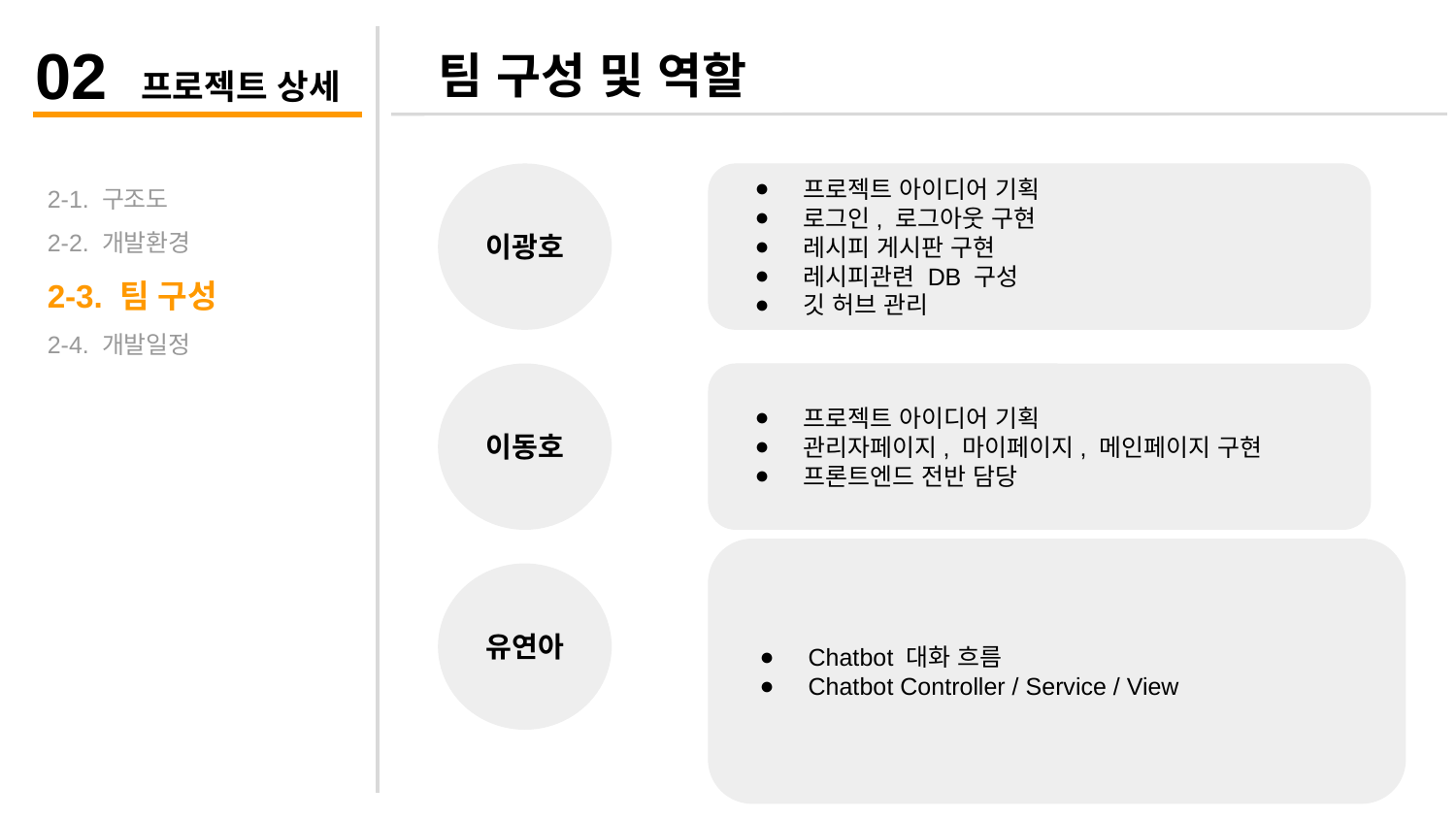

02 프로젝트 상세
팀 구성 및 역할
2-1. 구조도
2-2. 개발환경
2-3. 팀 구성
2-4. 개발일정
이광호
프로젝트 아이디어 기획
로그인, 로그아웃 구현
레시피 게시판 구현
레시피관련 DB 구성
깃 허브 관리
이동호
프로젝트 아이디어 기획
관리자페이지, 마이페이지, 메인페이지 구현
프론트엔드 전반 담당
Chatbot 대화 흐름
Chatbot Controller / Service / View
유연아